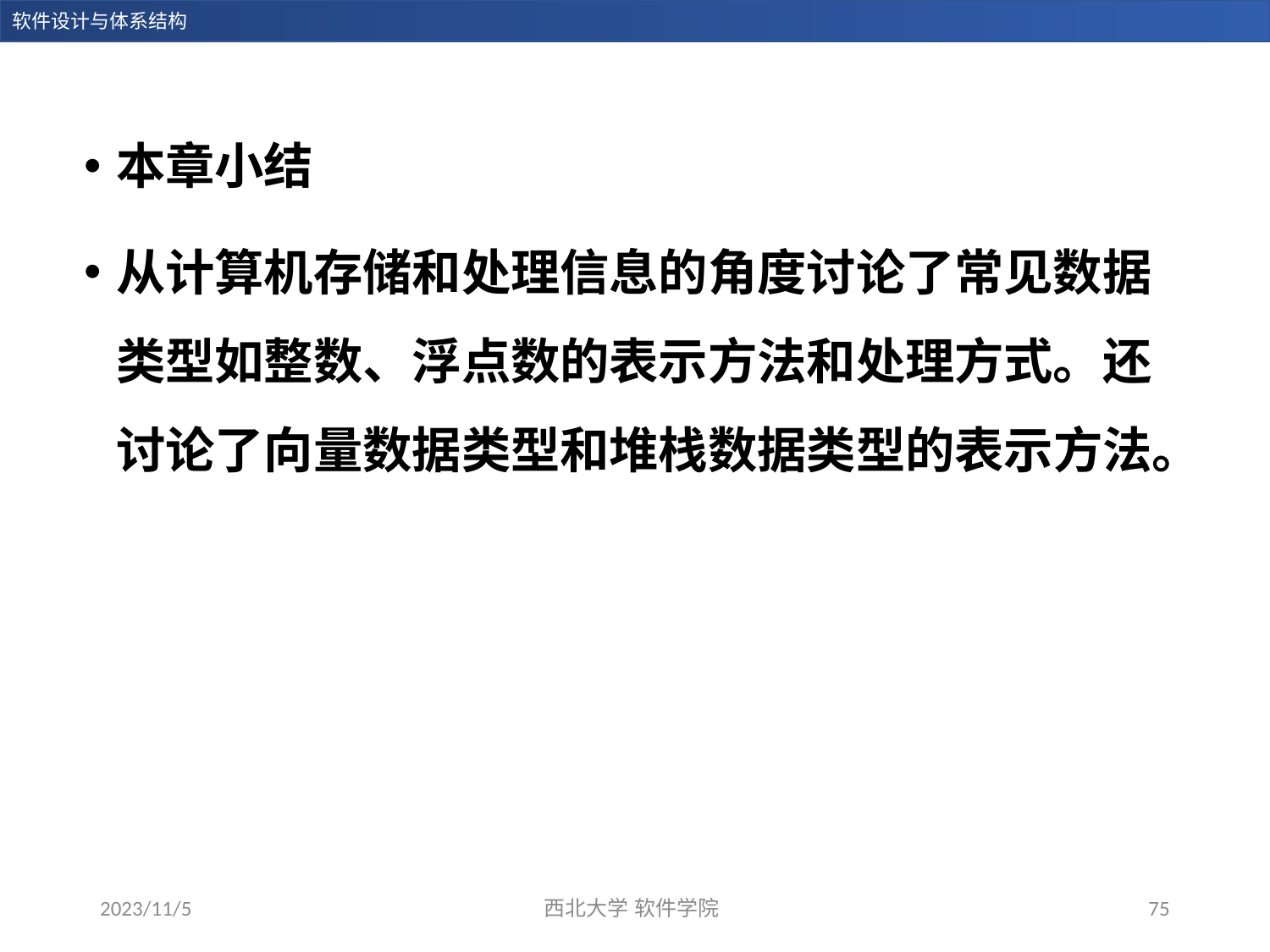

本章小结
从计算机存储和处理信息的角度讨论了常见数据类型如整数、浮点数的表示方法和处理方式。还讨论了向量数据类型和堆栈数据类型的表示方法。
2023/11/5
西北大学 软件学院
75